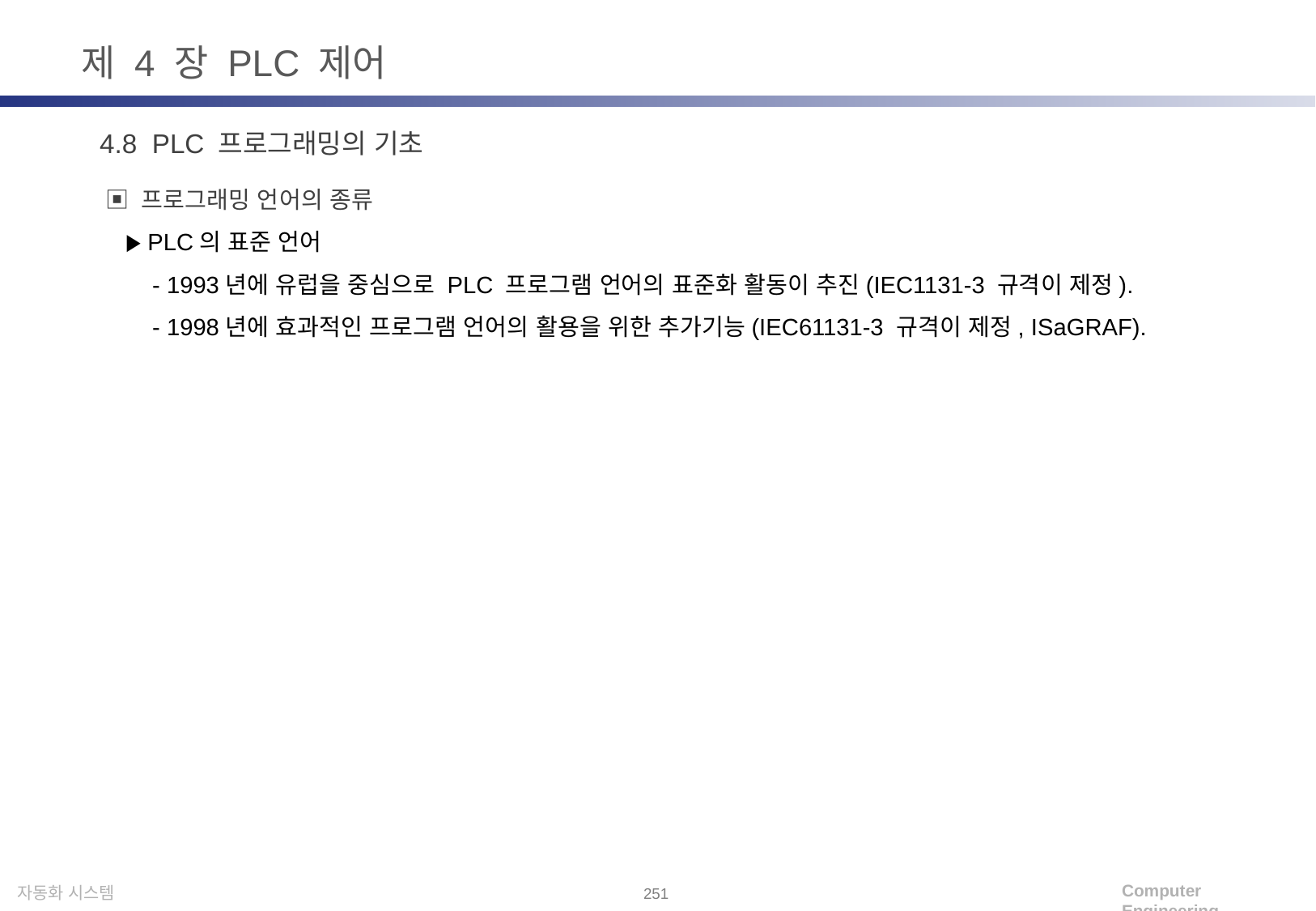

제 4 장 PLC 제어
4.8  PLC 프로그래밍의 기초
▣ 프로그래밍 언어의 종류
   ▶ PLC의 표준 언어
       - 1993년에 유럽을 중심으로 PLC 프로그램 언어의 표준화 활동이 추진(IEC1131-3 규격이 제정).
       - 1998년에 효과적인 프로그램 언어의 활용을 위한 추가기능(IEC61131-3 규격이 제정, ISaGRAF).